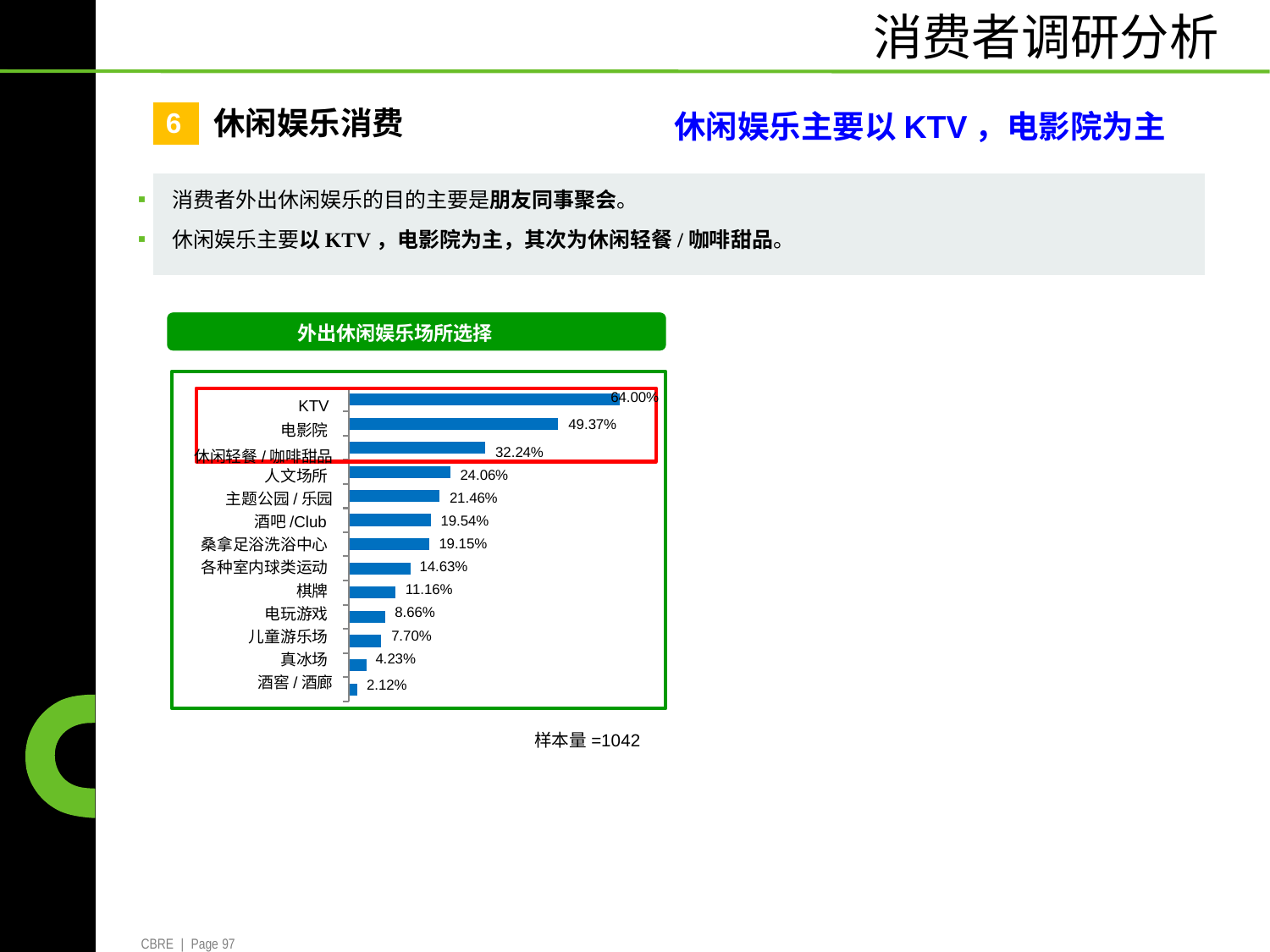

消费者调研分析

休闲娱乐消费

6
休闲娱乐主要以KTV，电影院为主

▪   消费者外出休闲娱乐的目的主要是朋友同事聚会。
▪   休闲娱乐主要以KTV，电影院为主，其次为休闲轻餐/咖啡甜品。

	外出休闲娱乐场所选择

	64.00%
49.37%

									KTV
							电影院
休闲轻餐/咖啡甜品
						人文场所
		主题公园/乐园
				酒吧/Club
	桑拿足浴洗浴中心
	各种室内球类运动
								棋牌
						电玩游戏
			儿童游乐场
							真冰场
					酒窖/酒廊

										32.24%
									24.06%
								21.46%
							19.54%
						19.15%
					14.63%
				11.16%
			8.66%
		7.70%
	4.23%
2.12%

	样本量=1042

CBRE  |  Page 97